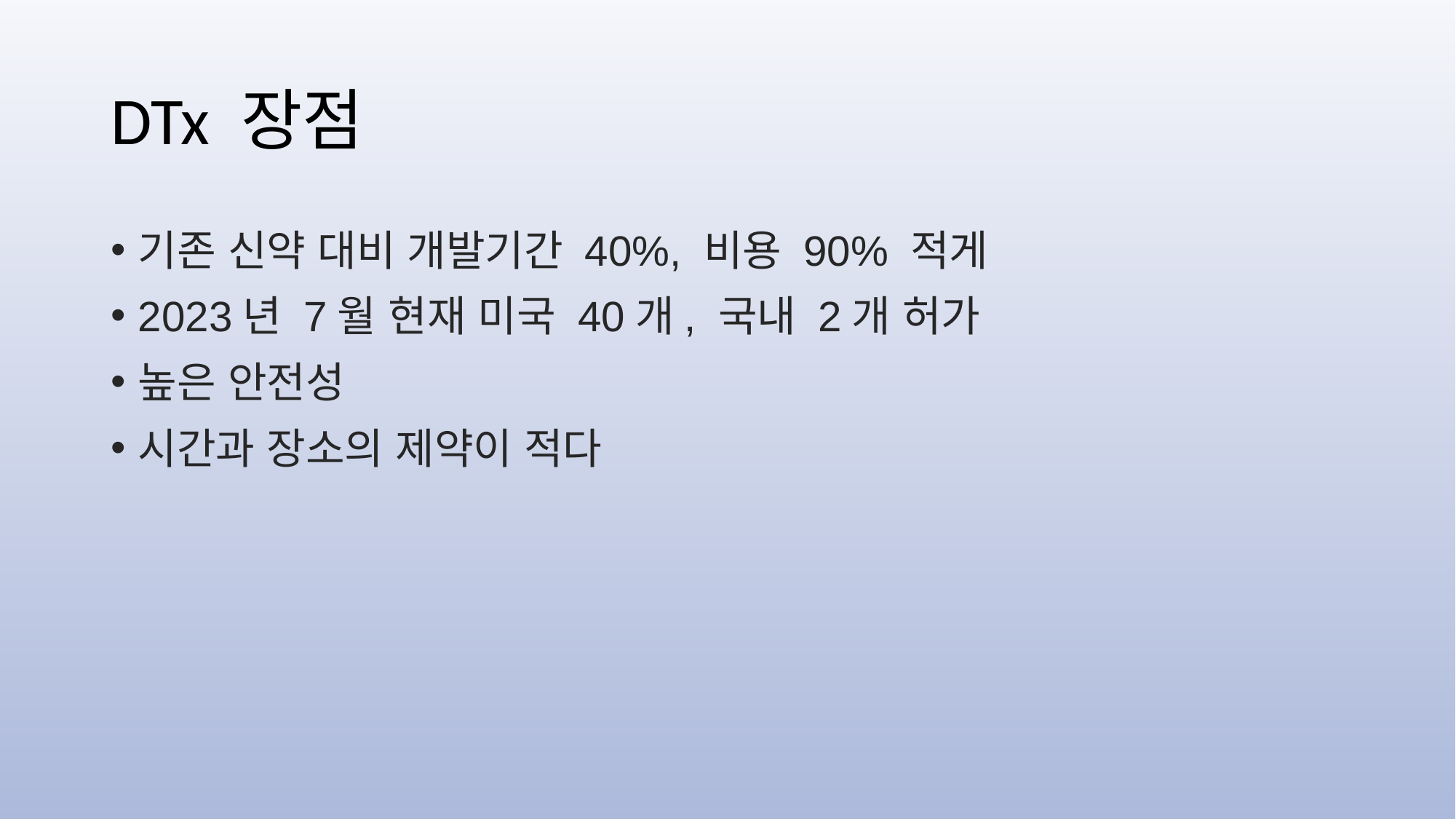

# DTx 장점
기존 신약 대비 개발기간 40%, 비용 90% 적게
2023년 7월 현재 미국 40개, 국내 2개 허가
높은 안전성
시간과 장소의 제약이 적다